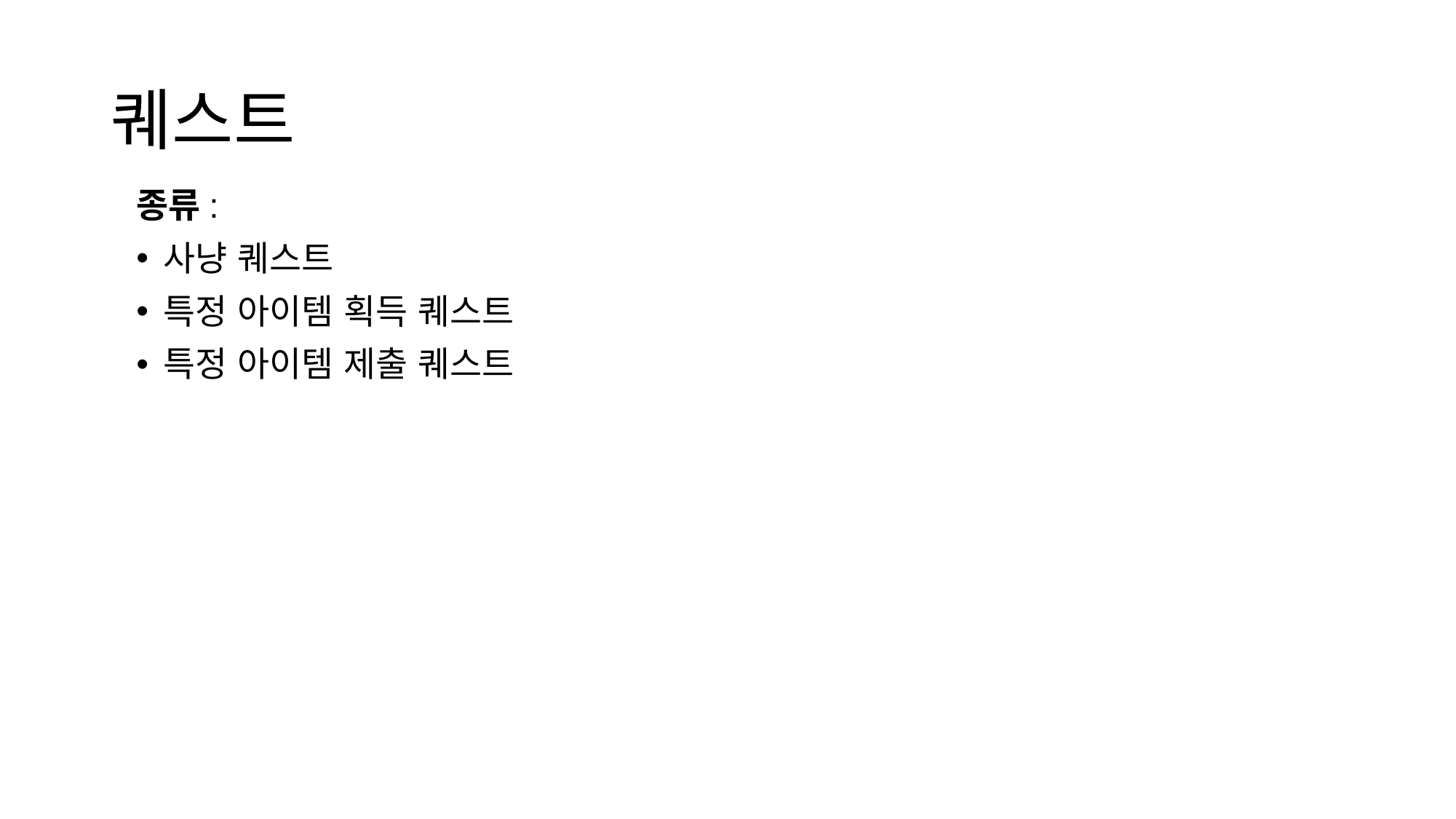

# 퀘스트
종류:
사냥 퀘스트
특정 아이템 획득 퀘스트
특정 아이템 제출 퀘스트